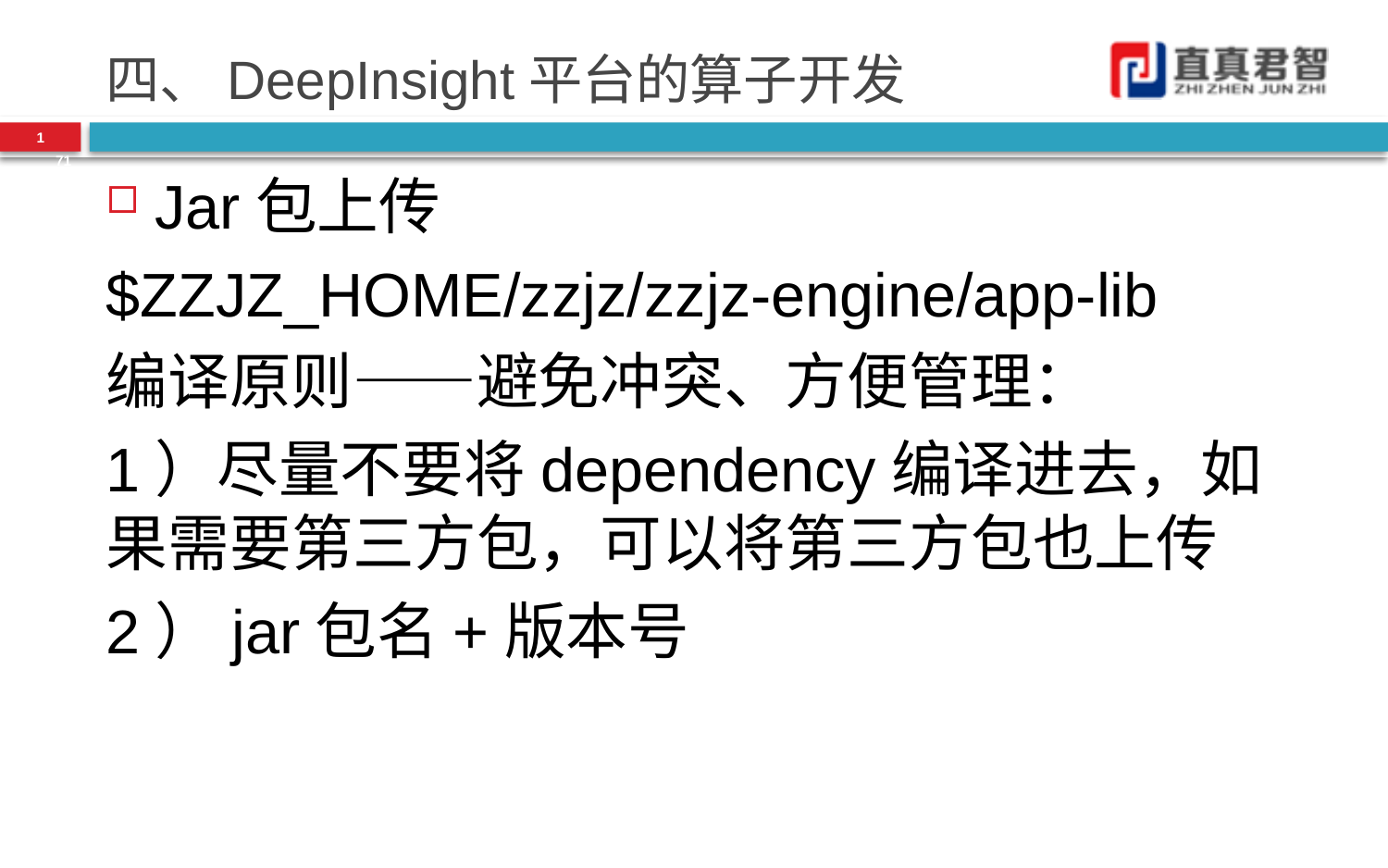

# 四、DeepInsight平台的算子开发
1
71
Jar包上传
$ZZJZ_HOME/zzjz/zzjz-engine/app-lib
编译原则——避免冲突、方便管理：
1）尽量不要将dependency编译进去，如果需要第三方包，可以将第三方包也上传
2）jar包名+版本号